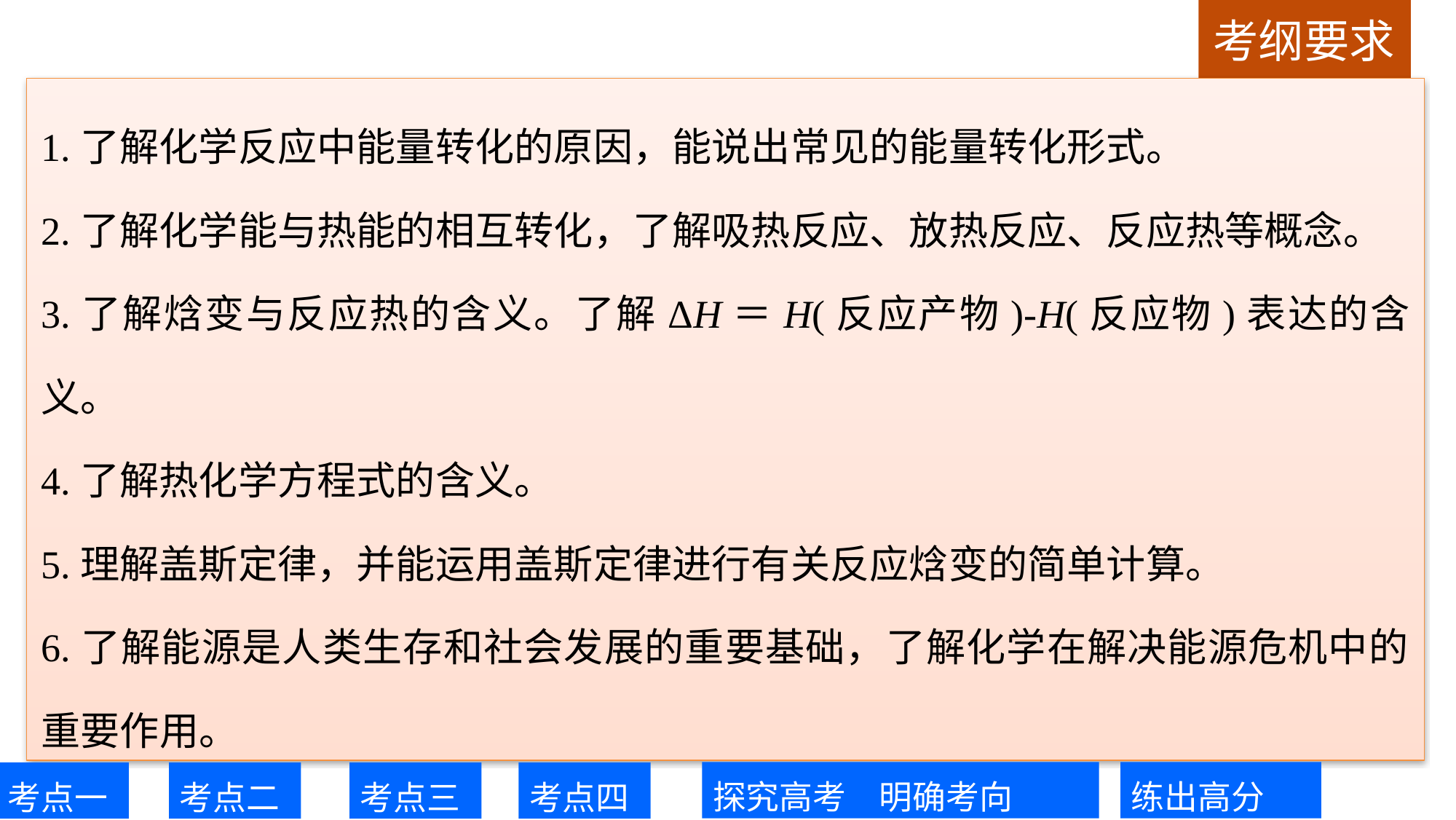

1.了解化学反应中能量转化的原因，能说出常见的能量转化形式。
2.了解化学能与热能的相互转化，了解吸热反应、放热反应、反应热等概念。
3.了解焓变与反应热的含义。了解ΔH＝H(反应产物)-H(反应物)表达的含义。
4.了解热化学方程式的含义。
5.理解盖斯定律，并能运用盖斯定律进行有关反应焓变的简单计算。
6.了解能源是人类生存和社会发展的重要基础，了解化学在解决能源危机中的重要作用。
探究高考　明确考向
练出高分
考点一
考点二
考点三
考点四